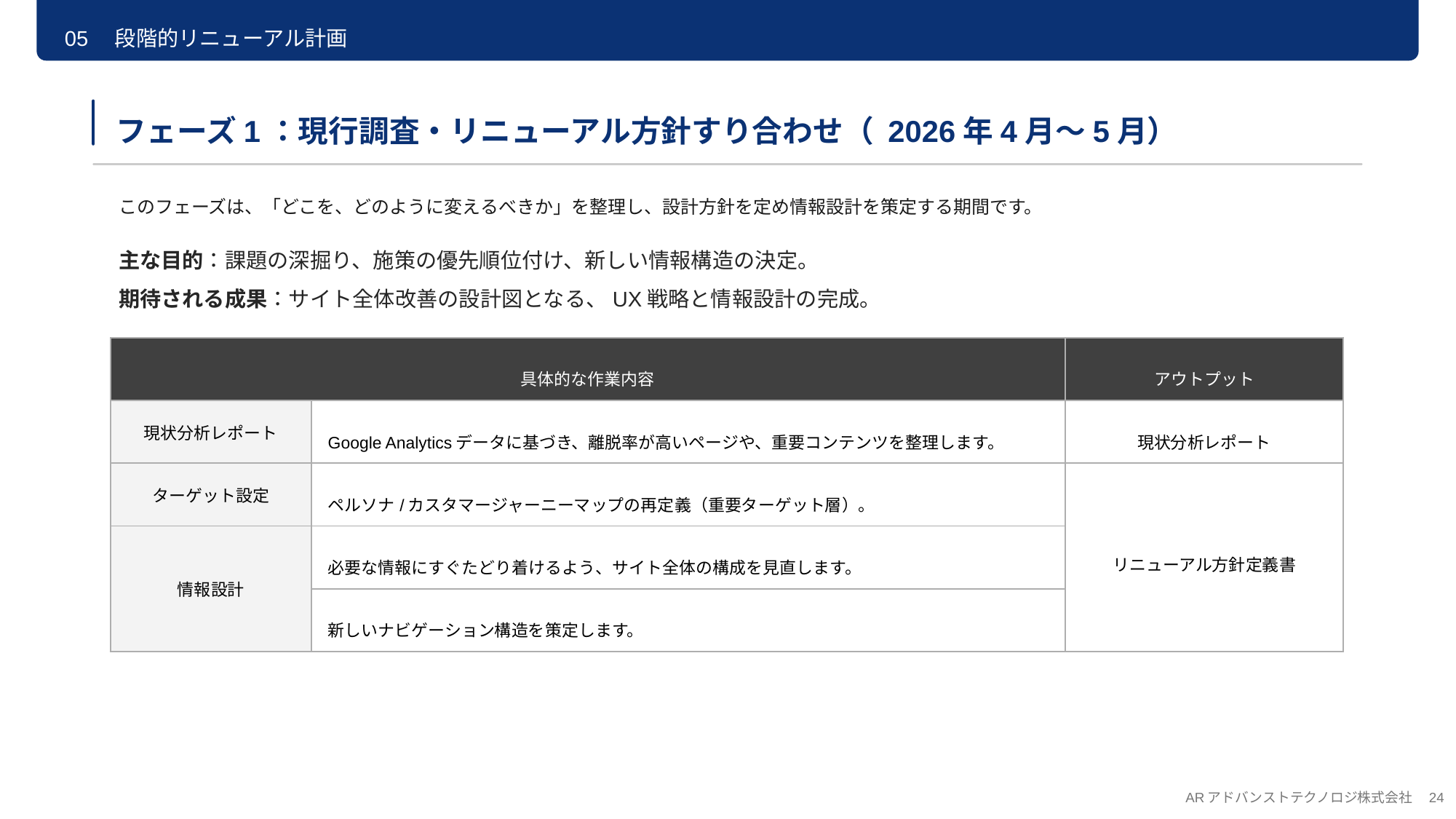

05　段階的リニューアル計画
フェーズ1：現行調査・リニューアル方針すり合わせ（ 2026年4月〜5月）
このフェーズは、「どこを、どのように変えるべきか」を整理し、設計方針を定め情報設計を策定する期間です。
主な目的：課題の深掘り、施策の優先順位付け、新しい情報構造の決定。
期待される成果：サイト全体改善の設計図となる、UX戦略と情報設計の完成。
| 具体的な作業内容 |  | アウトプット |
| --- | --- | --- |
| 現状分析レポート | Google Analyticsデータに基づき、離脱率が高いページや、重要コンテンツを整理します。 | 現状分析レポート |
| ターゲット設定 | ペルソナ/カスタマージャーニーマップの再定義（重要ターゲット層）。 | リニューアル方針定義書 |
| 情報設計 | 必要な情報にすぐたどり着けるよう、サイト全体の構成を見直します。 |  |
|  | 新しいナビゲーション構造を策定します。 |  |
ARアドバンストテクノロジ株式会社　24